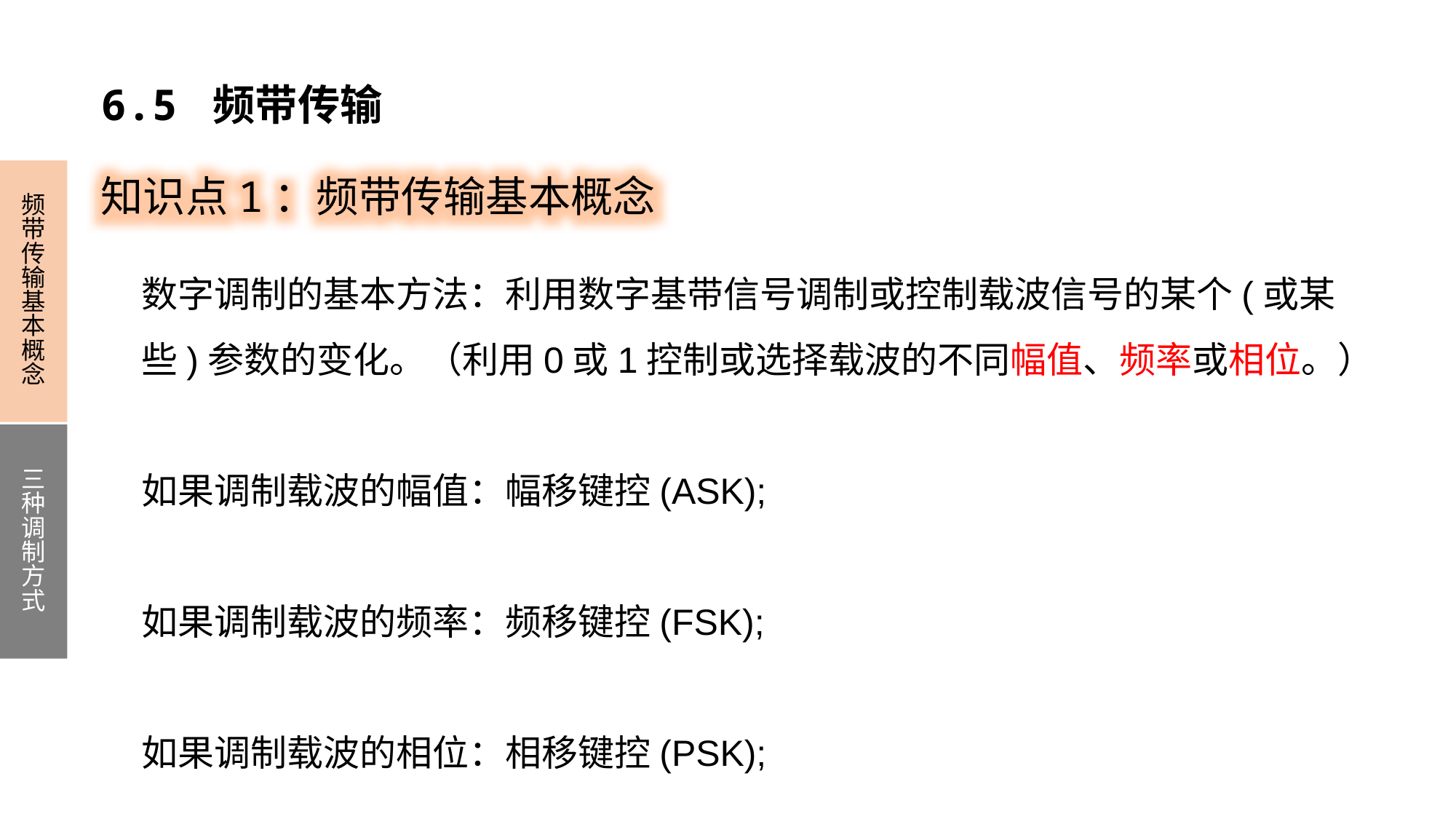

6.5 频带传输
知识点1：频带传输基本概念
频带传输基本概念
三种调制方式
数字调制的基本方法：利用数字基带信号调制或控制载波信号的某个(或某些)参数的变化。（利用0或1控制或选择载波的不同幅值、频率或相位。）

如果调制载波的幅值：幅移键控(ASK);

如果调制载波的频率：频移键控(FSK);

如果调制载波的相位：相移键控(PSK);